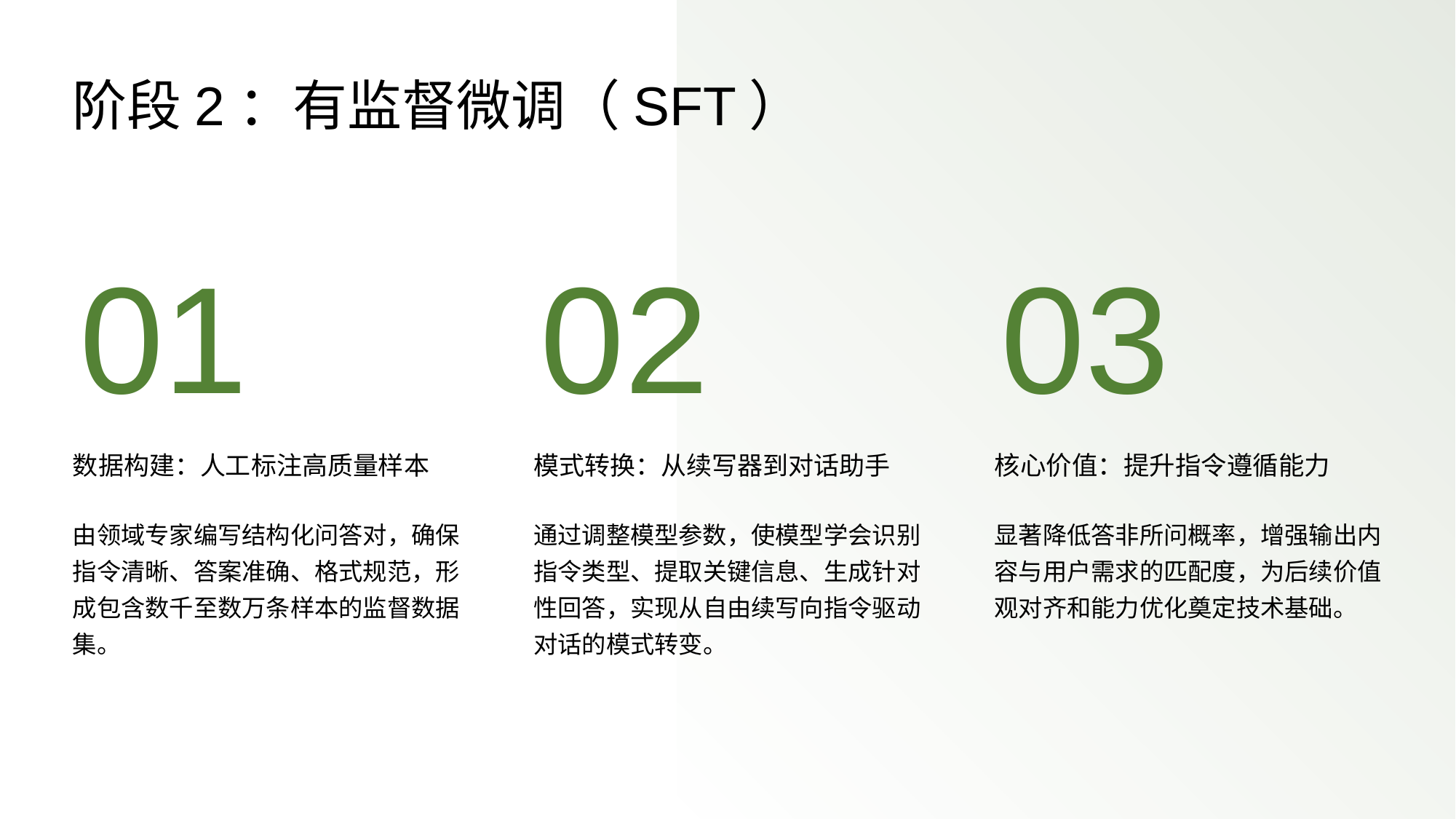

阶段2：有监督微调（SFT）
01
02
03
数据构建：人工标注高质量样本
模式转换：从续写器到对话助手
核心价值：提升指令遵循能力
由领域专家编写结构化问答对，确保指令清晰、答案准确、格式规范，形成包含数千至数万条样本的监督数据集。
通过调整模型参数，使模型学会识别指令类型、提取关键信息、生成针对性回答，实现从自由续写向指令驱动对话的模式转变。
显著降低答非所问概率，增强输出内容与用户需求的匹配度，为后续价值观对齐和能力优化奠定技术基础。